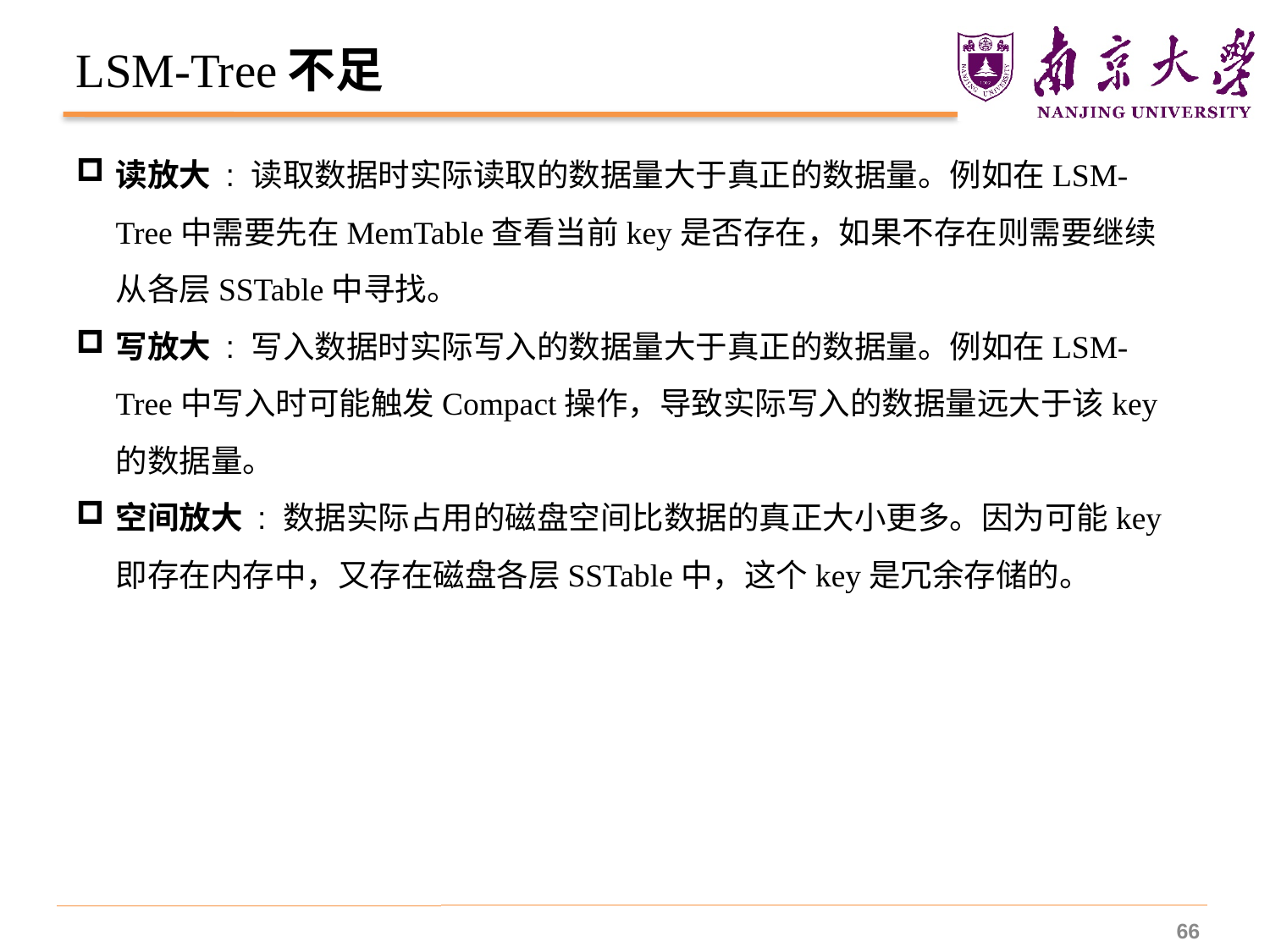

# LSM-Tree不足
读放大 : 读取数据时实际读取的数据量大于真正的数据量。例如在LSM-Tree中需要先在MemTable查看当前key是否存在，如果不存在则需要继续从各层SSTable中寻找。
写放大 : 写入数据时实际写入的数据量大于真正的数据量。例如在LSM-Tree中写入时可能触发Compact操作，导致实际写入的数据量远大于该key的数据量。
空间放大 : 数据实际占用的磁盘空间比数据的真正大小更多。因为可能key即存在内存中，又存在磁盘各层SSTable中，这个key是冗余存储的。
66